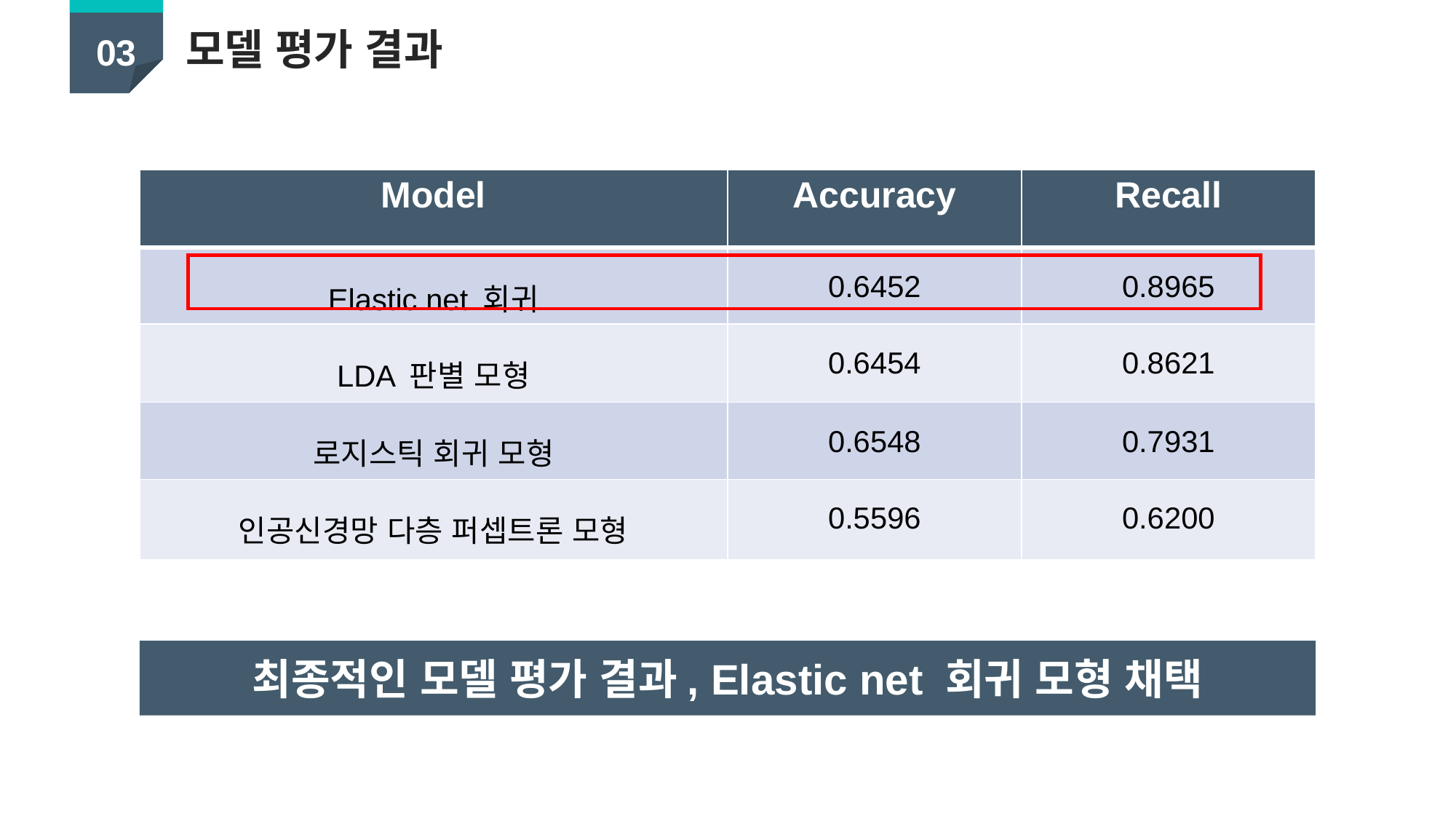

03

모델 평가 결과
| Model | Accuracy | Recall |
| --- | --- | --- |
| Elastic net 회귀 | 0.6452 | 0.8965 |
| LDA 판별 모형 | 0.6454 | 0.8621 |
| 로지스틱 회귀 모형 | 0.6548 | 0.7931 |
| 인공신경망 다층 퍼셉트론 모형 | 0.5596 | 0.6200 |

최종적인 모델 평가 결과, Elastic net 회귀 모형 채택